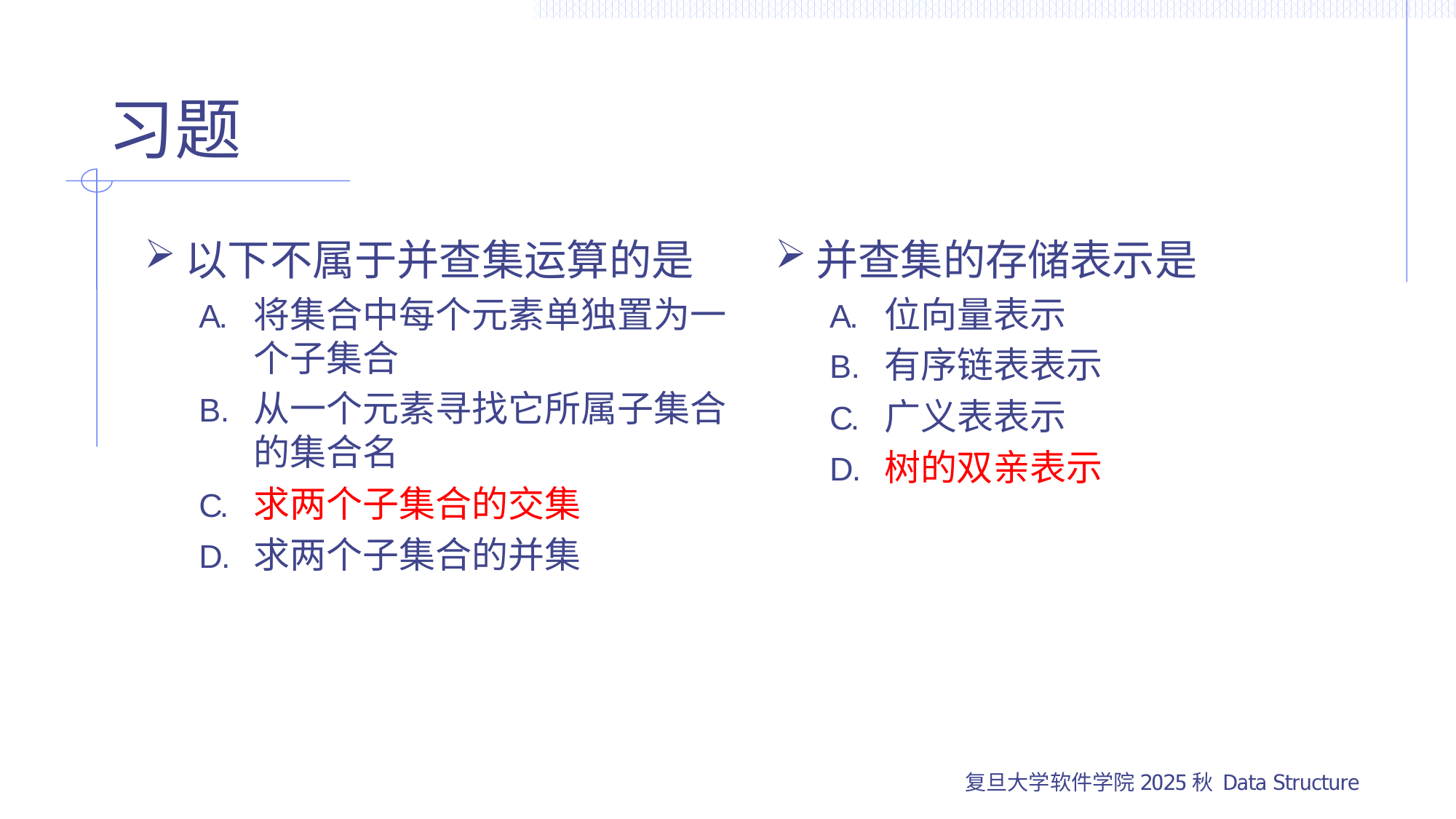

# 习题
以下不属于并查集运算的是
将集合中每个元素单独置为一个子集合
从一个元素寻找它所属子集合的集合名
求两个子集合的交集
求两个子集合的并集
并查集的存储表示是
位向量表示
有序链表表示
广义表表示
树的双亲表示